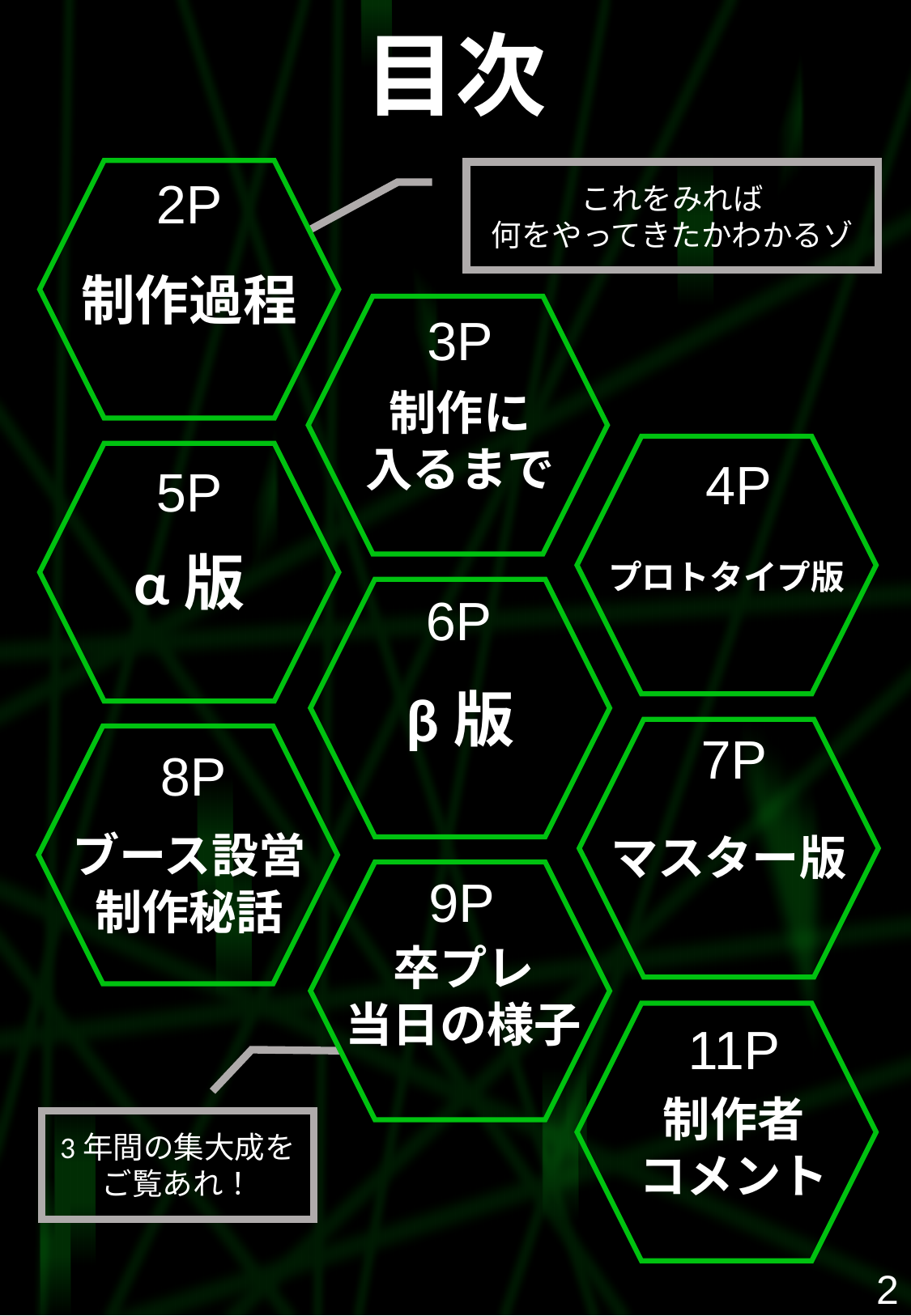

目次

2P
これをみれば
何をやってきたかわかるゾ
制作過程

3P
制作に
入るまで

4P

5P
α版
プロトタイプ版

6P
β版

7P

8P
ブース設営
制作秘話
マスター版

9P
卒プレ
当日の様子

11P
制作者
コメント
3年間の集大成を
ご覧あれ！
2